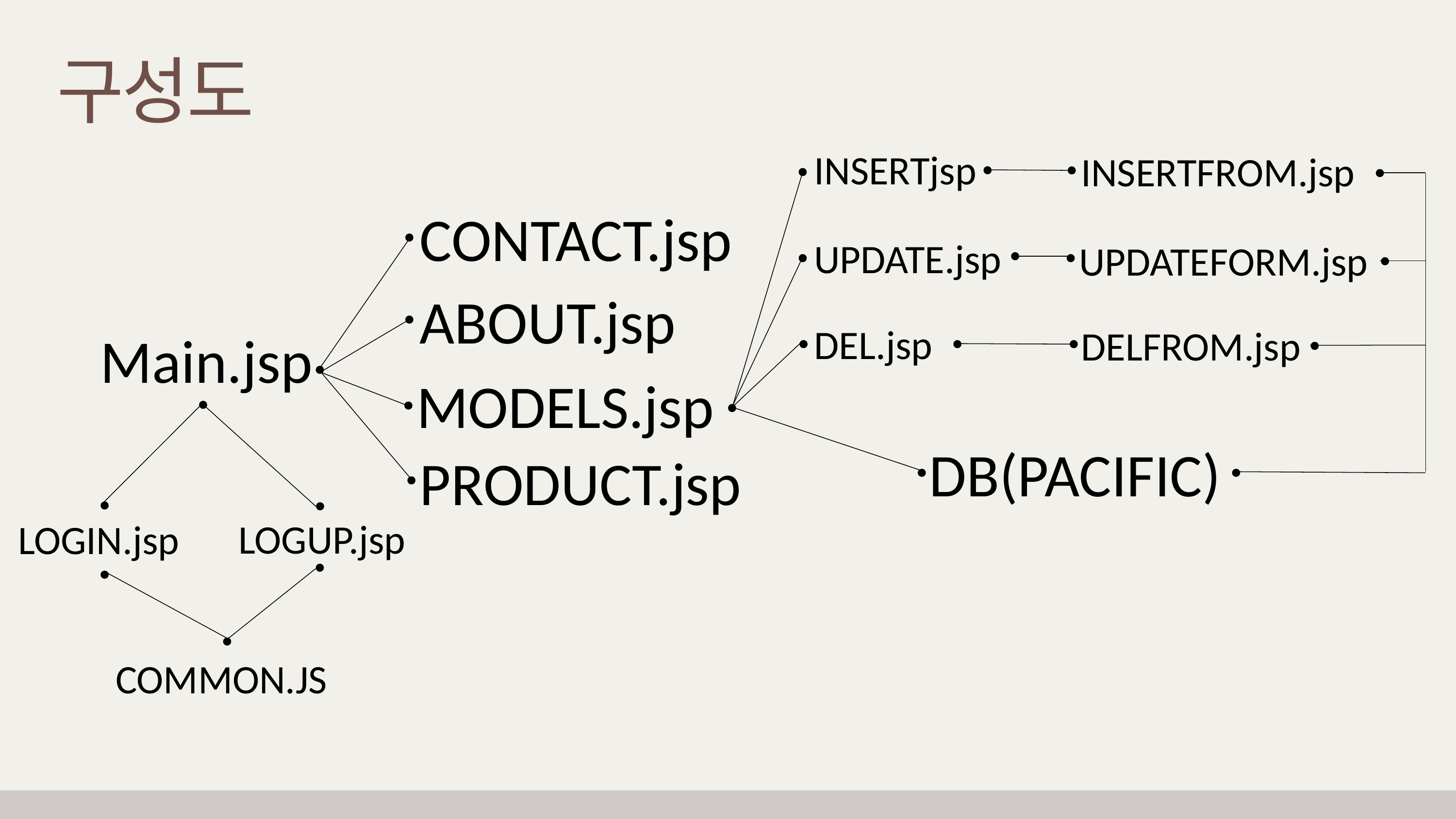

구성도
INSERTjsp
INSERTFROM.jsp

CONTACT.jsp
UPDATE.jsp
UPDATEFORM.jsp

ABOUT.jsp
DEL.jsp

DELFROM.jsp
Main.jsp

MODELS.jsp

DB(PACIFIC)
PRODUCT.jsp

LOGUP.jsp
LOGIN.jsp

COMMON.JS